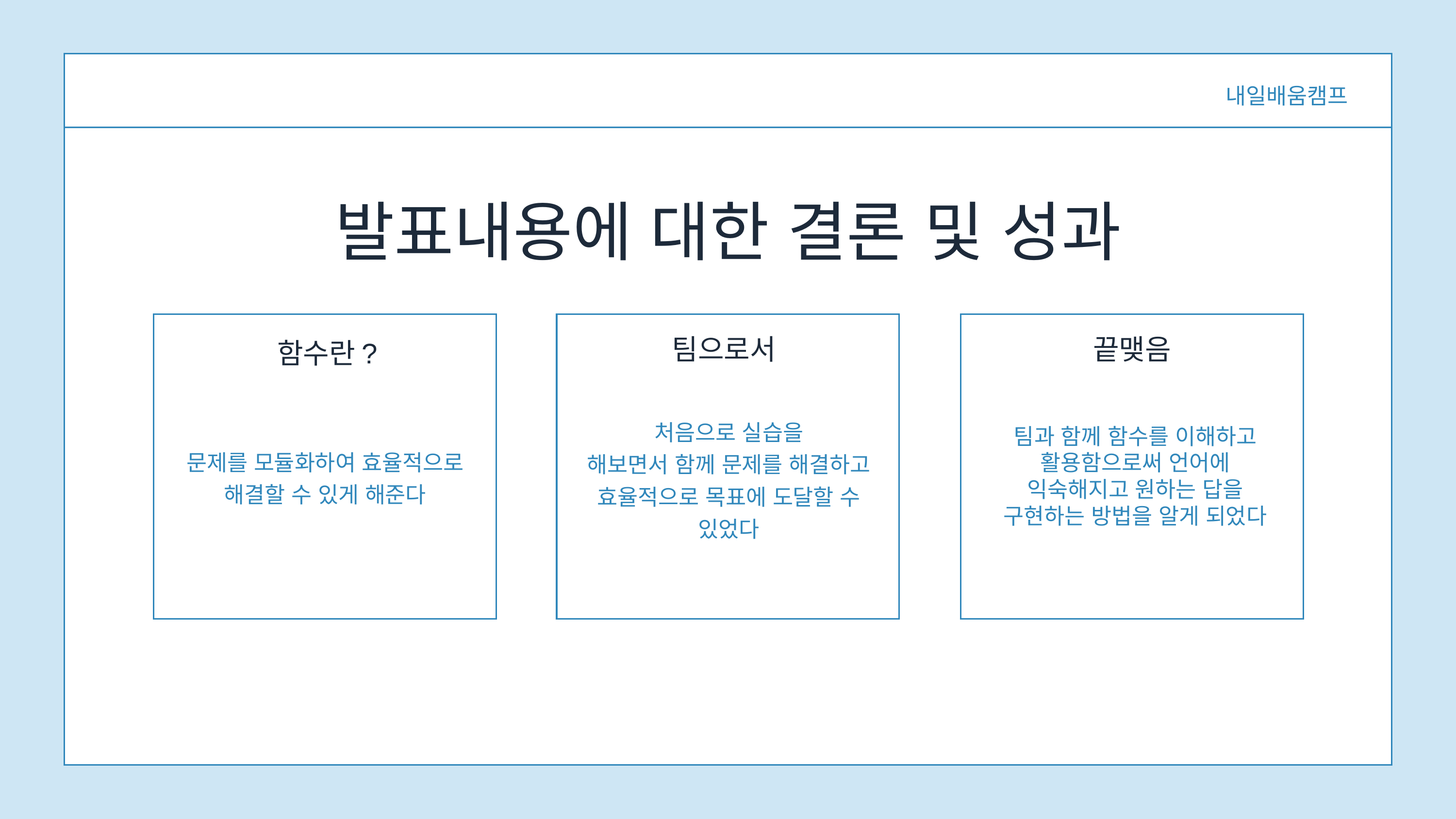

내일배움캠프

발표내용에 대한 결론 및 성과

팀으로서
끝맺음
함수란?

처음으로 실습을
해보면서 함께 문제를 해결하고 효율적으로 목표에 도달할 수 있었다
팀과 함께 함수를 이해하고 활용함으로써 언어에 익숙해지고 원하는 답을 구현하는 방법을 알게 되었다

문제를 모듈화하여 효율적으로 해결할 수 있게 해준다